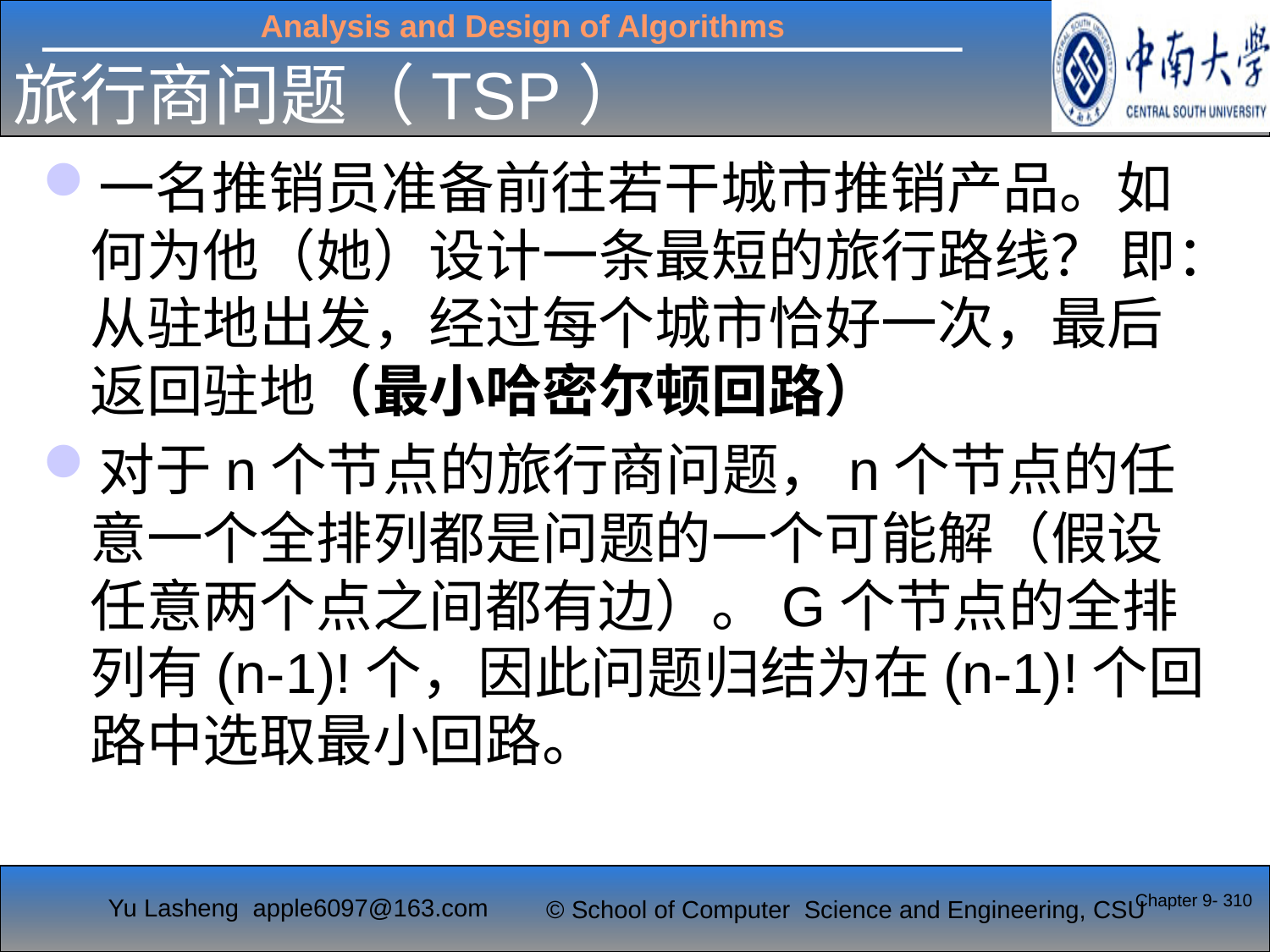

# 旅行商问题（TSP）
一名推销员准备前往若干城市推销产品。如何为他（她）设计一条最短的旅行路线？ 即：从驻地出发，经过每个城市恰好一次，最后返回驻地（最小哈密尔顿回路）
对于n个节点的旅行商问题，n个节点的任意一个全排列都是问题的一个可能解（假设任意两个点之间都有边）。G个节点的全排列有(n-1)!个，因此问题归结为在(n-1)!个回路中选取最小回路。
Chapter 9- 310